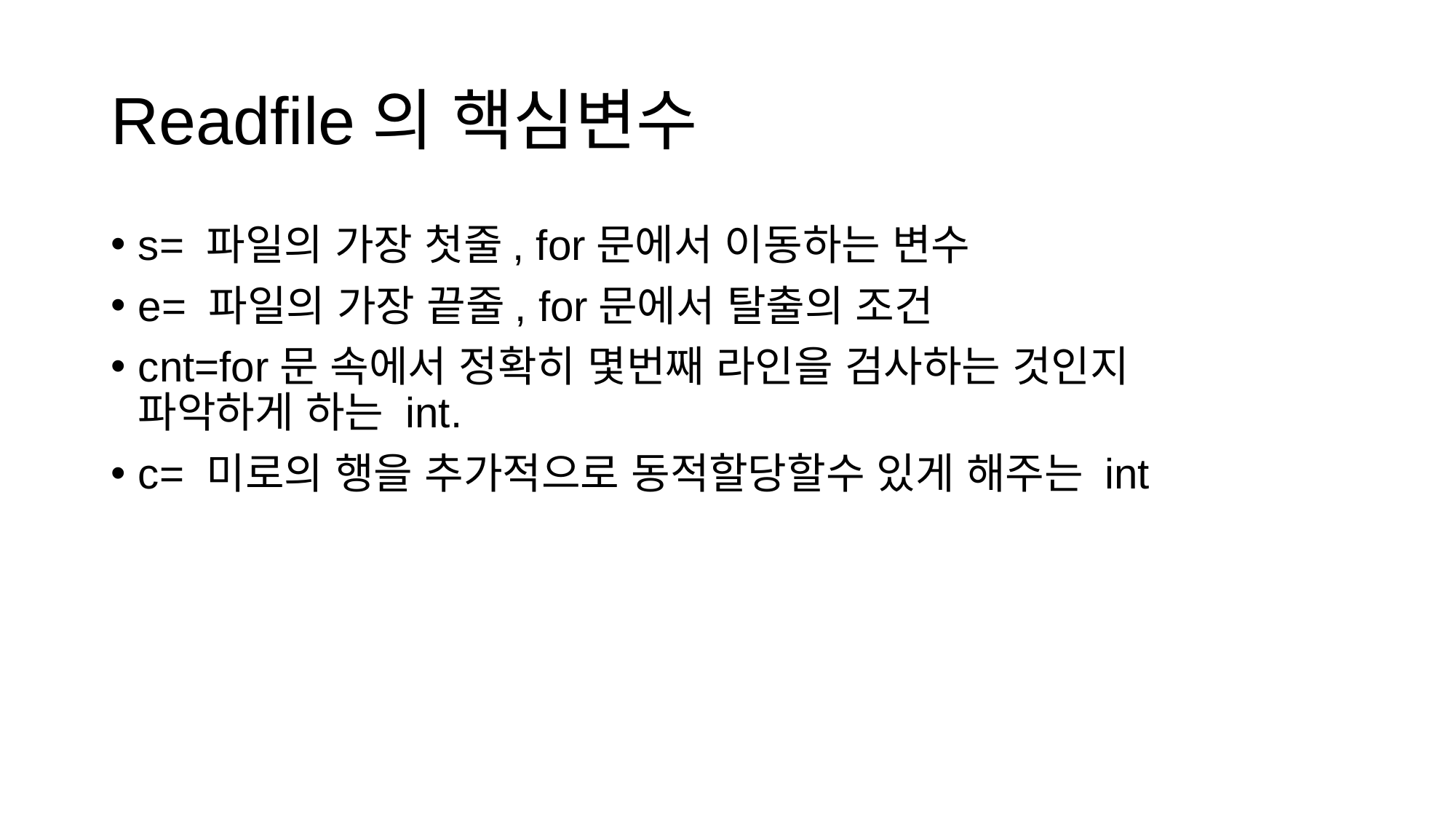

# Readfile의 핵심변수
s= 파일의 가장 첫줄, for문에서 이동하는 변수
e= 파일의 가장 끝줄, for문에서 탈출의 조건
cnt=for문 속에서 정확히 몇번째 라인을 검사하는 것인지 파악하게 하는 int.
c= 미로의 행을 추가적으로 동적할당할수 있게 해주는 int